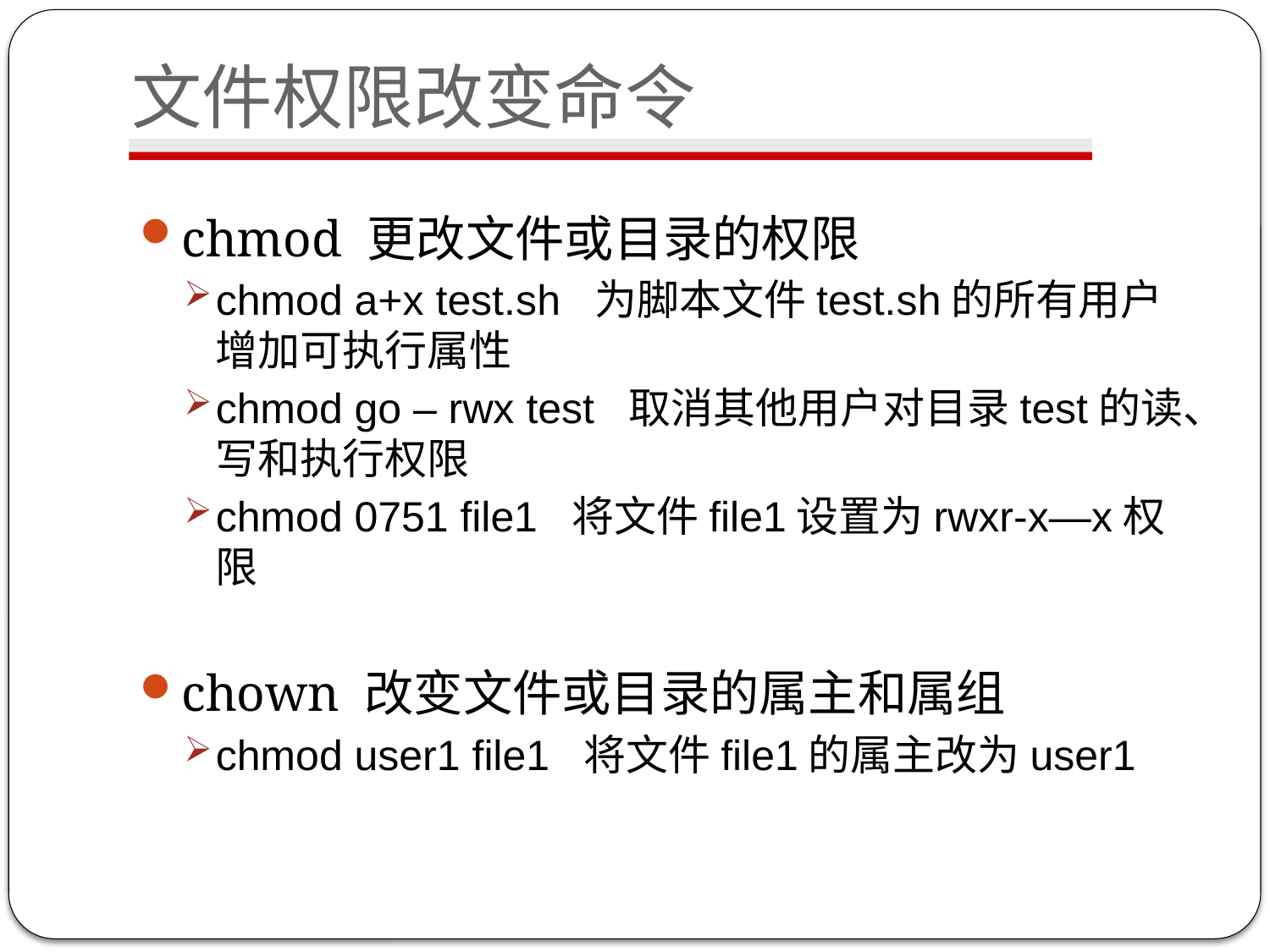

# 文件权限改变命令
chmod 更改文件或目录的权限
chmod a+x test.sh  为脚本文件test.sh的所有用户增加可执行属性
chmod go – rwx test  取消其他用户对目录test的读、写和执行权限
chmod 0751 file1  将文件file1设置为rwxr-x—x权限

chown 改变文件或目录的属主和属组
chmod user1 file1  将文件file1的属主改为user1